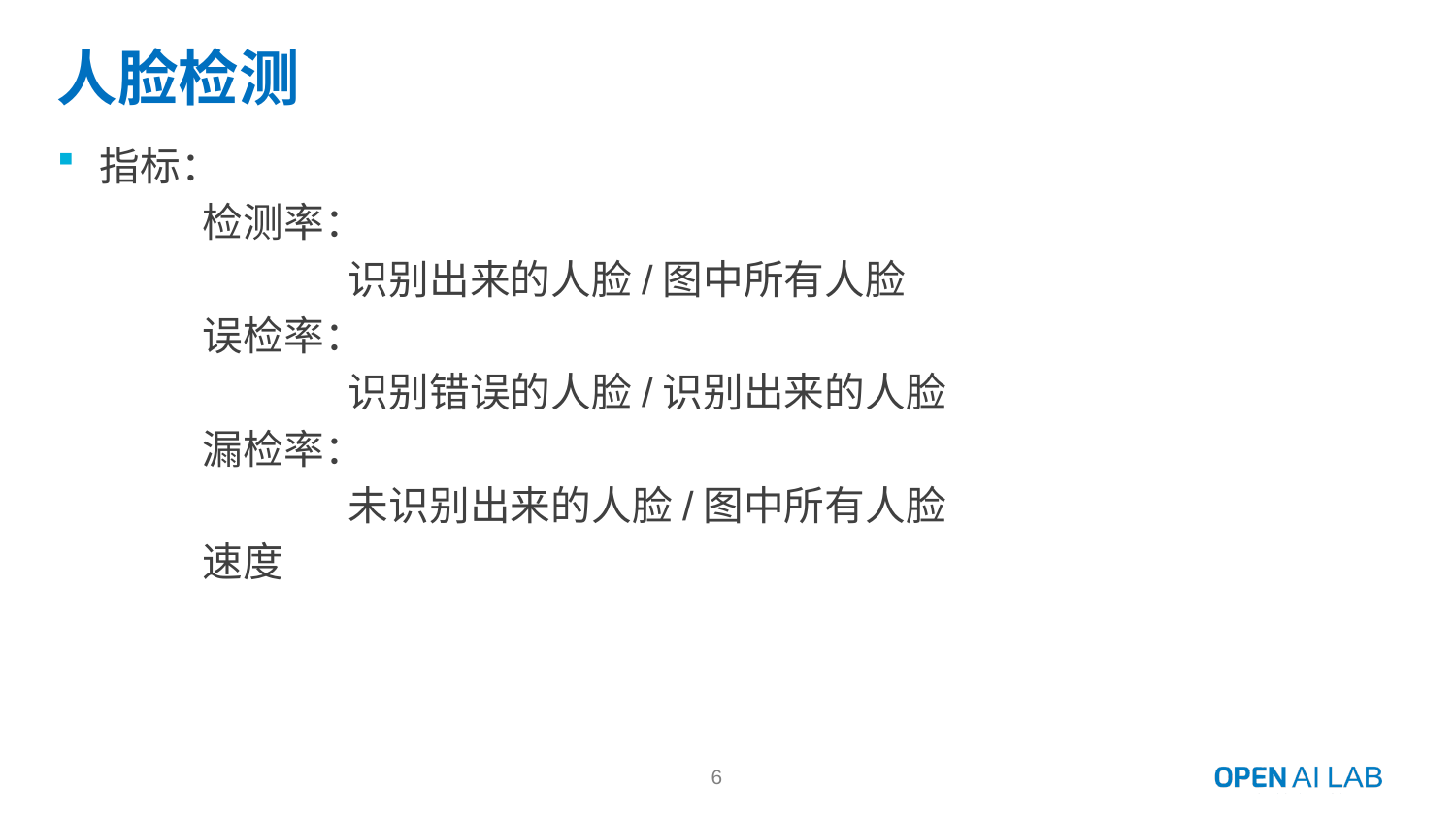

# 人脸检测
指标：
	检测率：
		识别出来的人脸/图中所有人脸
	误检率：
		识别错误的人脸/识别出来的人脸
	漏检率：
		未识别出来的人脸/图中所有人脸
	速度